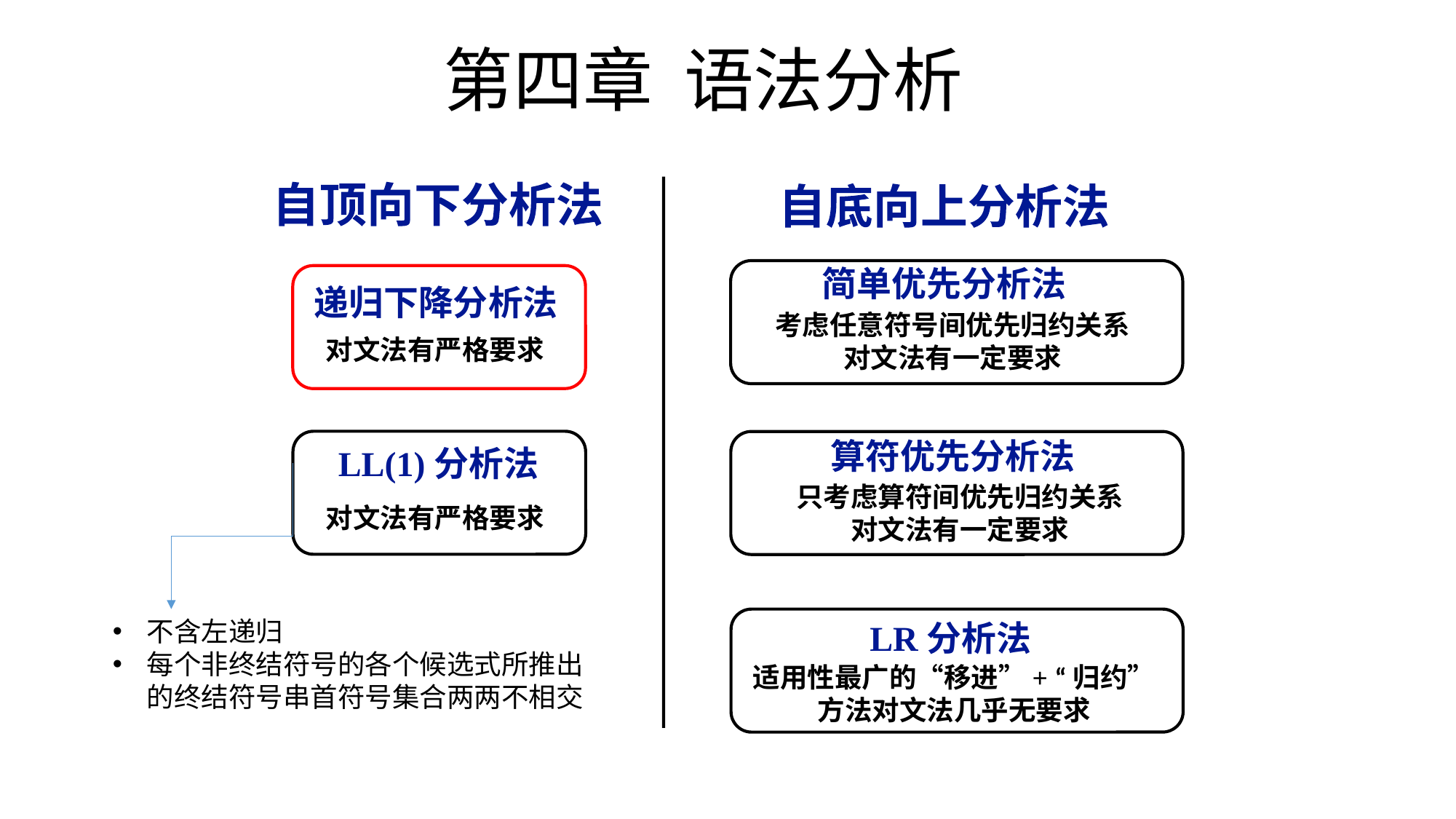

第四章  语法分析

自顶向下分析法
自底向上分析法
简单优先分析法

递归下降分析法
考虑任意符号间优先归约关系对文法有一定要求
对文法有严格要求
算符优先分析法

LL(1)分析法
只考虑算符间优先归约关系对文法有一定要求
对文法有严格要求
不含左递归
每个非终结符号的各个候选式所推出的终结符号串首符号集合两两不相交

LR分析法
适用性最广的“移进”+ “归约”方法对文法几乎无要求